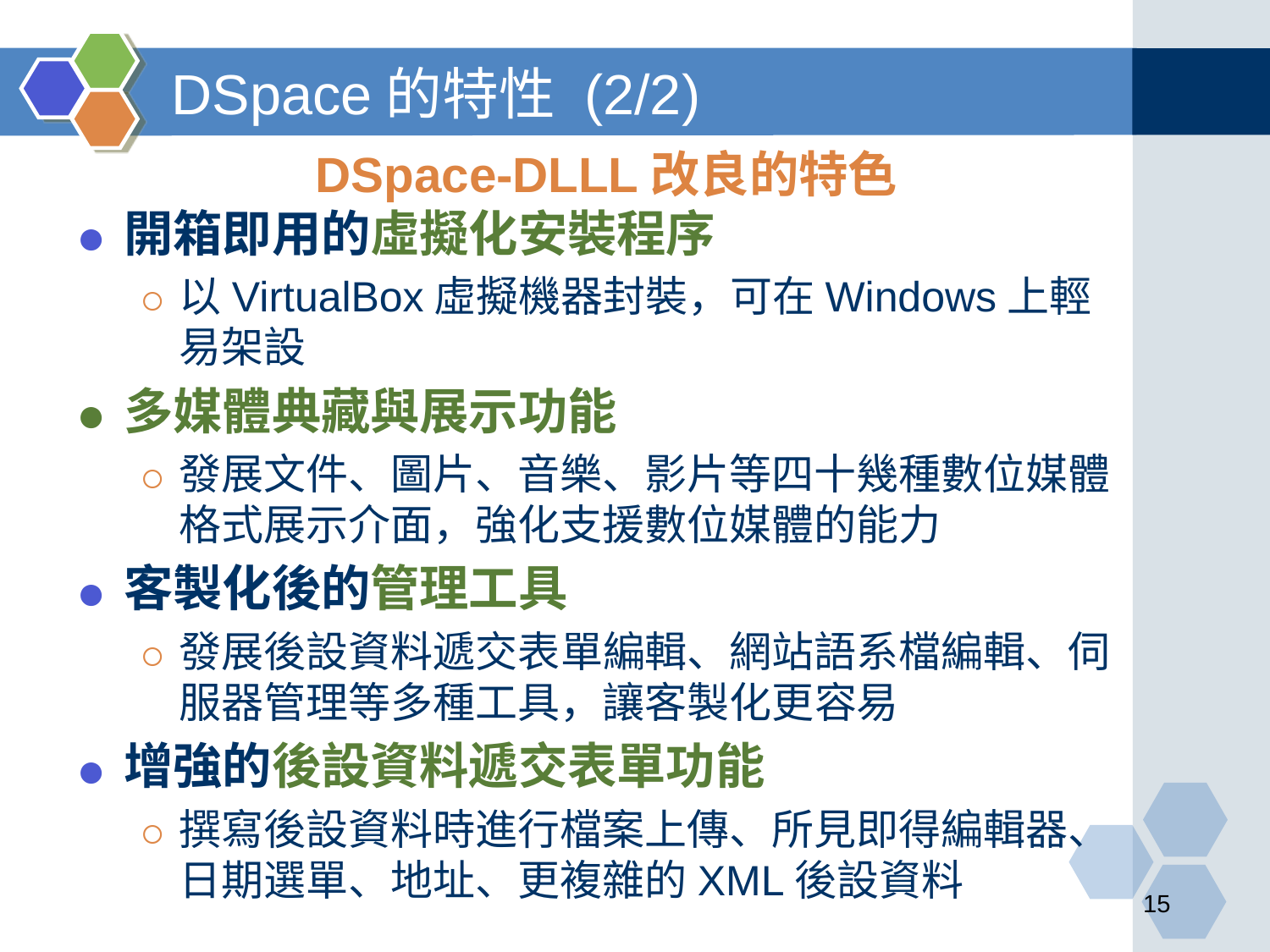

# DSpace的特性 (2/2)
DSpace-DLLL改良的特色
開箱即用的虛擬化安裝程序
以VirtualBox虛擬機器封裝，可在Windows上輕易架設
多媒體典藏與展示功能
發展文件、圖片、音樂、影片等四十幾種數位媒體格式展示介面，強化支援數位媒體的能力
客製化後的管理工具
發展後設資料遞交表單編輯、網站語系檔編輯、伺服器管理等多種工具，讓客製化更容易
增強的後設資料遞交表單功能
撰寫後設資料時進行檔案上傳、所見即得編輯器、日期選單、地址、更複雜的XML後設資料
15